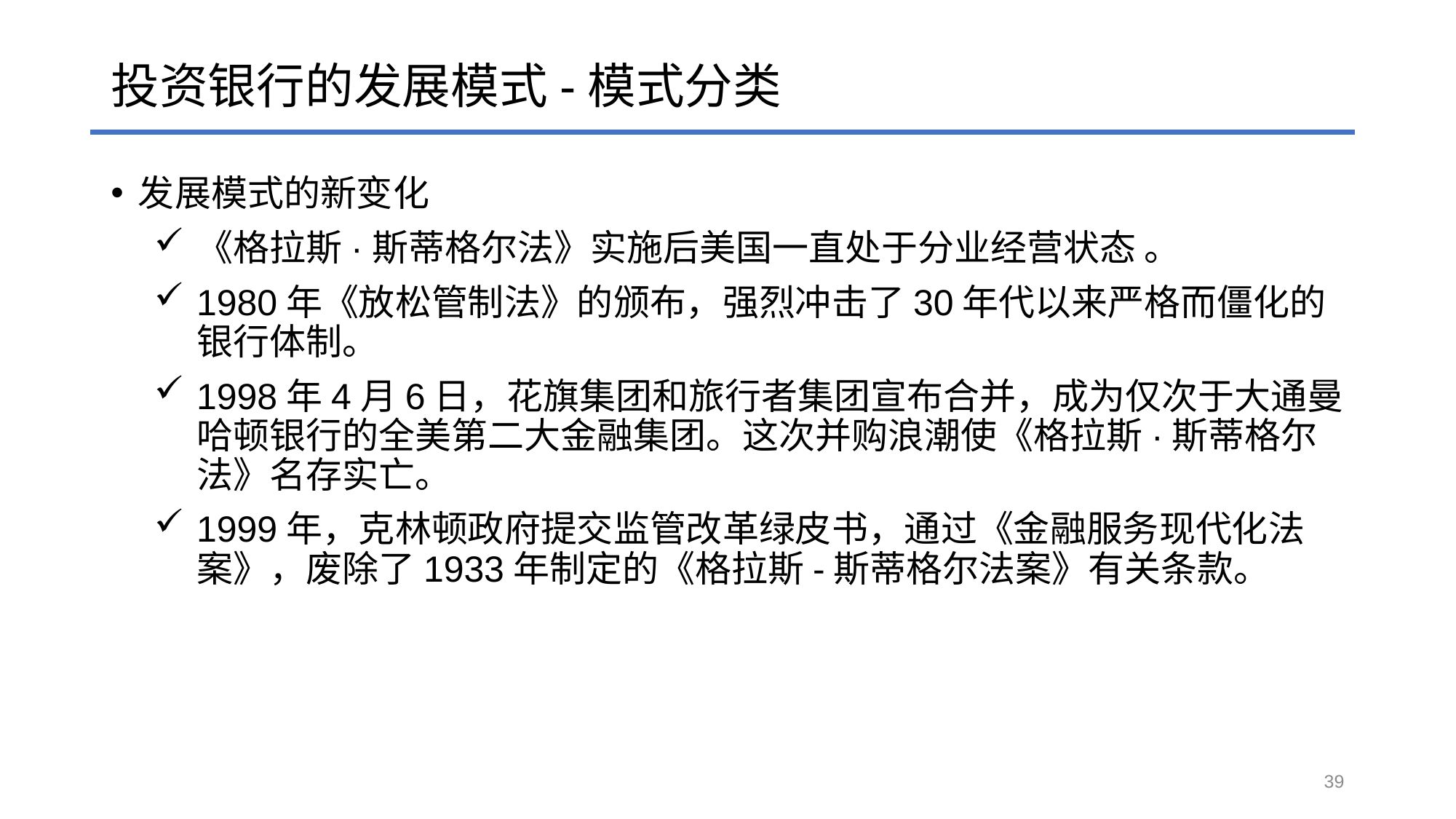

# 投资银行的发展模式-模式分类
发展模式的新变化
《格拉斯·斯蒂格尔法》实施后美国一直处于分业经营状态 。
1980年《放松管制法》的颁布，强烈冲击了30年代以来严格而僵化的银行体制。
1998年4月6日，花旗集团和旅行者集团宣布合并，成为仅次于大通曼哈顿银行的全美第二大金融集团。这次并购浪潮使《格拉斯·斯蒂格尔法》名存实亡。
1999年，克林顿政府提交监管改革绿皮书，通过《金融服务现代化法案》，废除了1933年制定的《格拉斯-斯蒂格尔法案》有关条款。
39